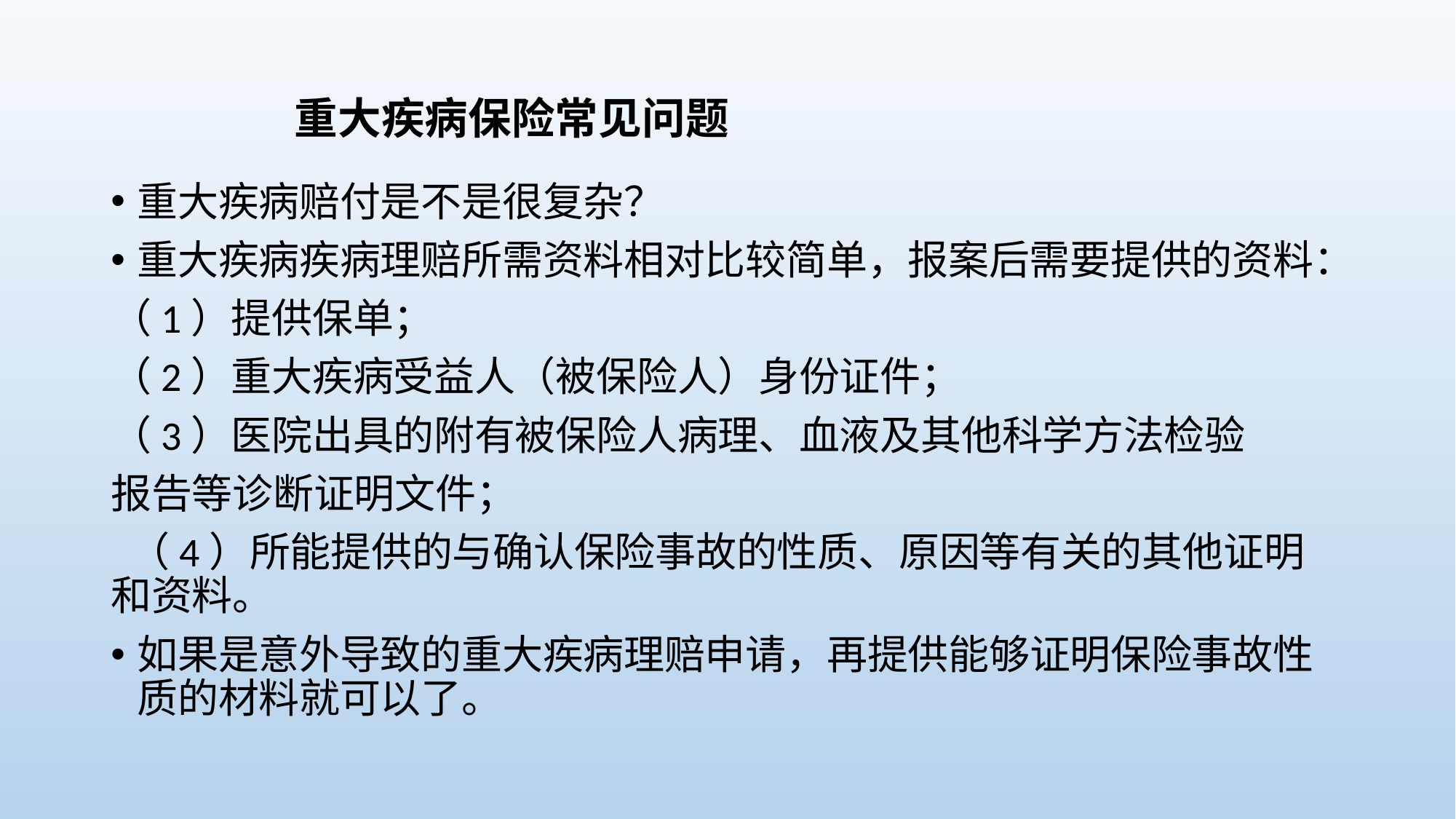

# 重大疾病保险常见问题
重大疾病赔付是不是很复杂？
重大疾病疾病理赔所需资料相对比较简单，报案后需要提供的资料：
（1）提供保单；
（2）重大疾病受益人（被保险人）身份证件；
（3）医院出具的附有被保险人病理、血液及其他科学方法检验
报告等诊断证明文件；
 （4）所能提供的与确认保险事故的性质、原因等有关的其他证明和资料。
如果是意外导致的重大疾病理赔申请，再提供能够证明保险事故性质的材料就可以了。